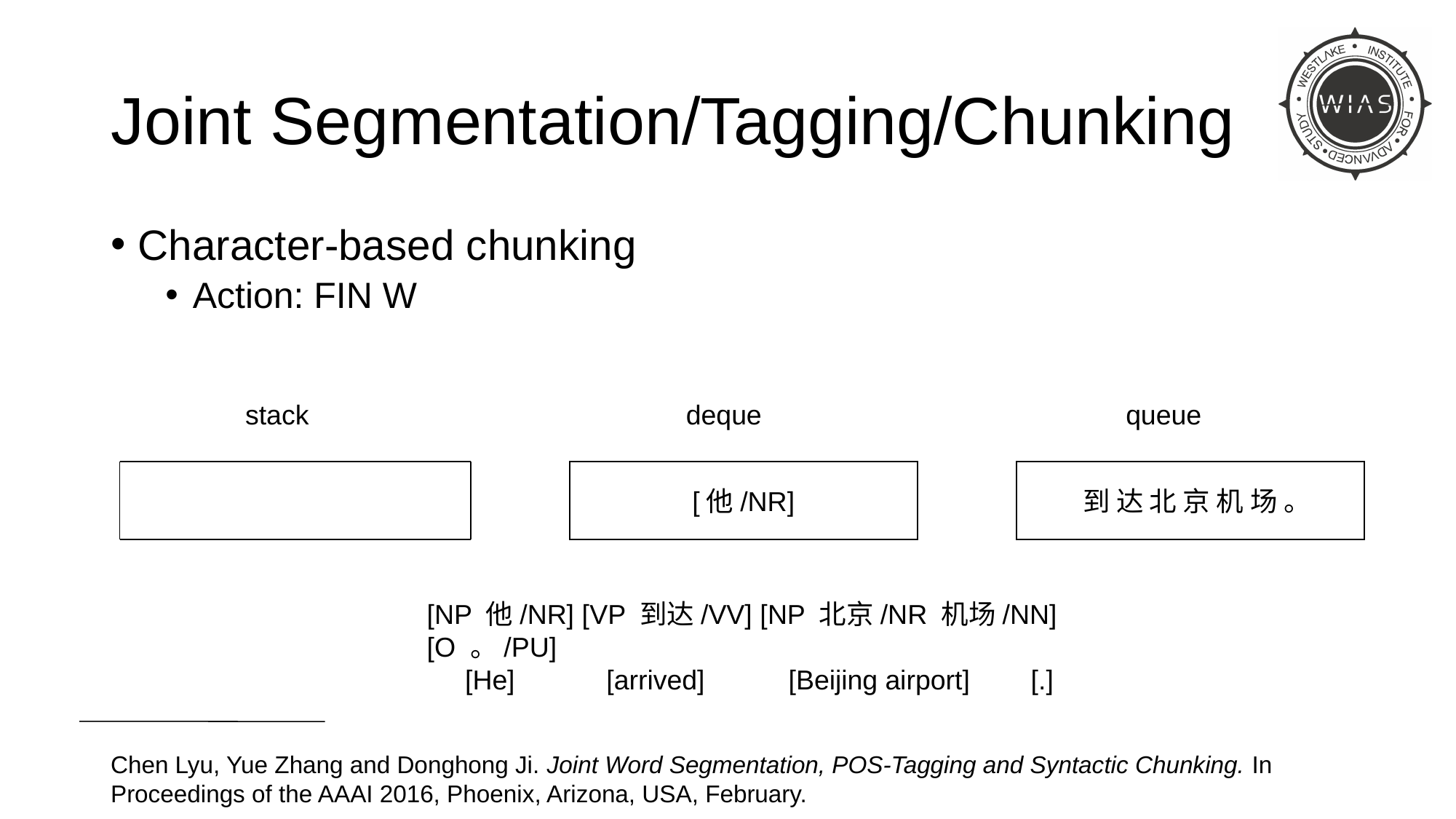

# Joint Segmentation/Tagging/Chunking
Character-based chunking
Action: FIN W
stack
deque
queue
[他/NR]
 到 达 北 京 机 场 。
[NP 他/NR] [VP 到达/VV] [NP 北京/NR 机场/NN] [O 。/PU]
     [He]            [arrived]           [Beijing airport]        [.]

Chen Lyu, Yue Zhang and Donghong Ji. Joint Word Segmentation, POS-Tagging and Syntactic Chunking. In Proceedings of the AAAI 2016, Phoenix, Arizona, USA, February.